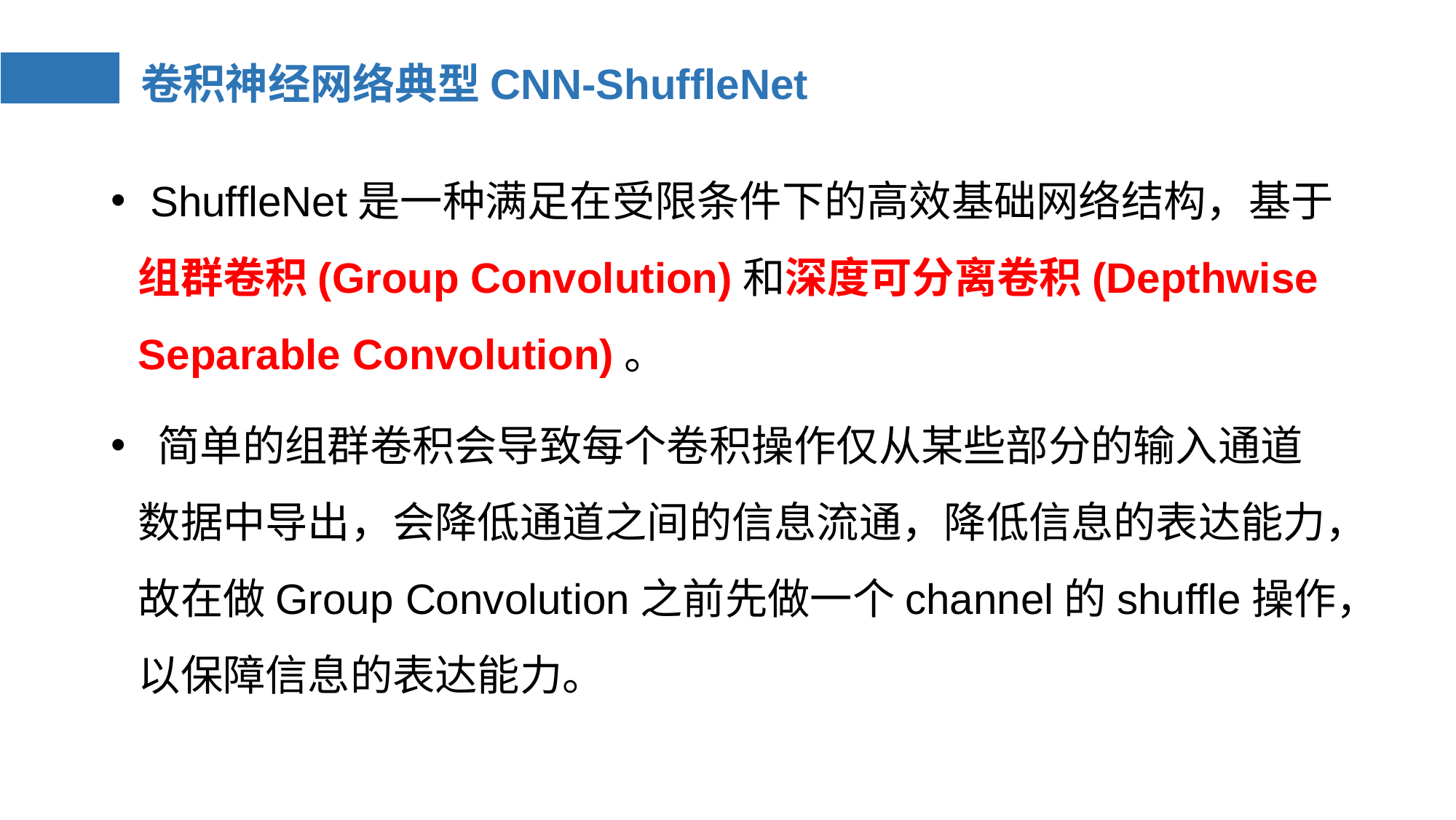

# 卷积神经网络典型CNN-ShuffleNet
 ShuffleNet是一种满足在受限条件下的高效基础网络结构，基于组群卷积(Group Convolution)和深度可分离卷积(Depthwise Separable Convolution)。
 简单的组群卷积会导致每个卷积操作仅从某些部分的输入通道数据中导出，会降低通道之间的信息流通，降低信息的表达能力，故在做Group Convolution之前先做一个channel的shuffle操作，以保障信息的表达能力。